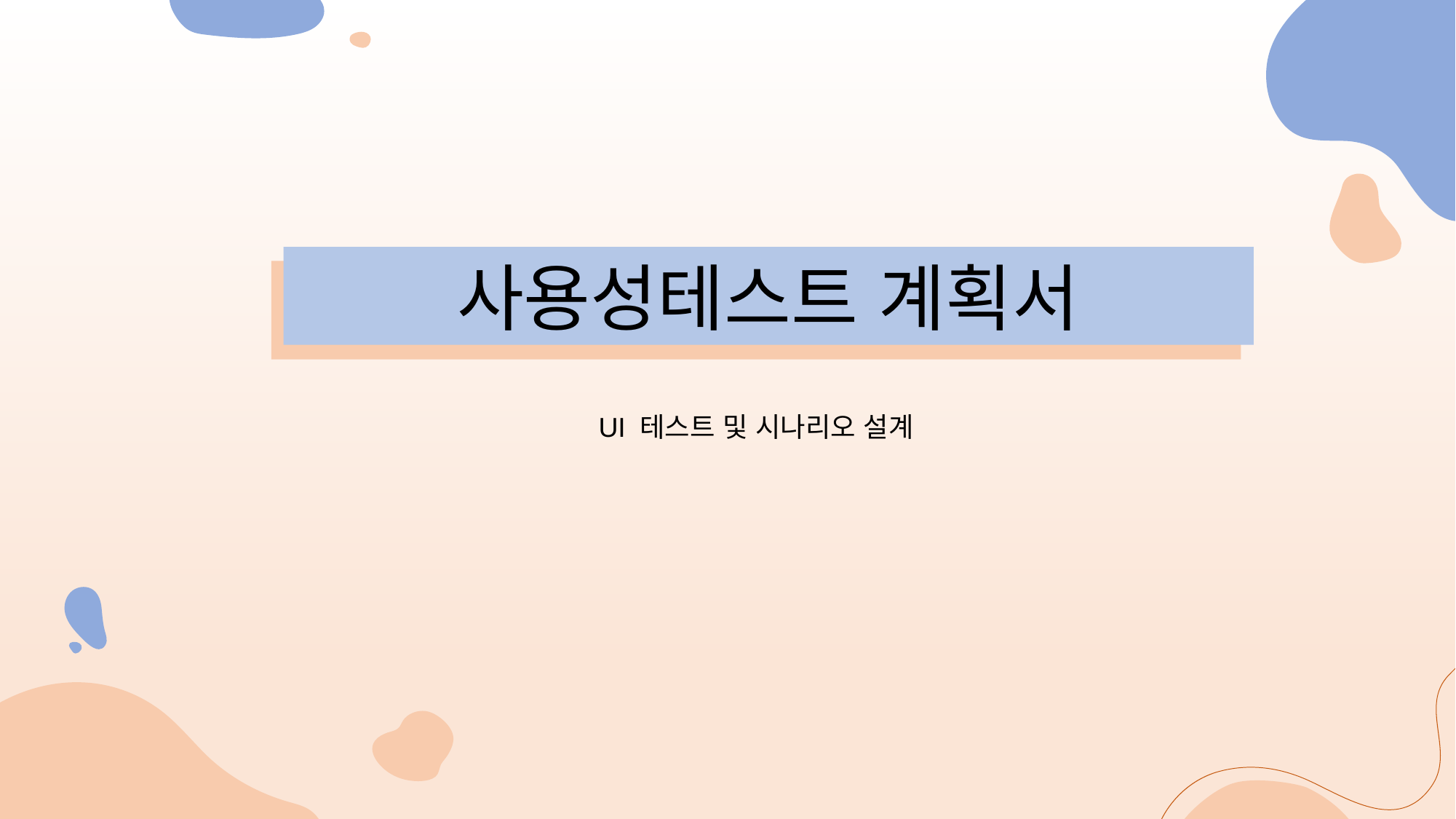

사용성테스트 계획서

UI 테스트 및 시나리오 설계